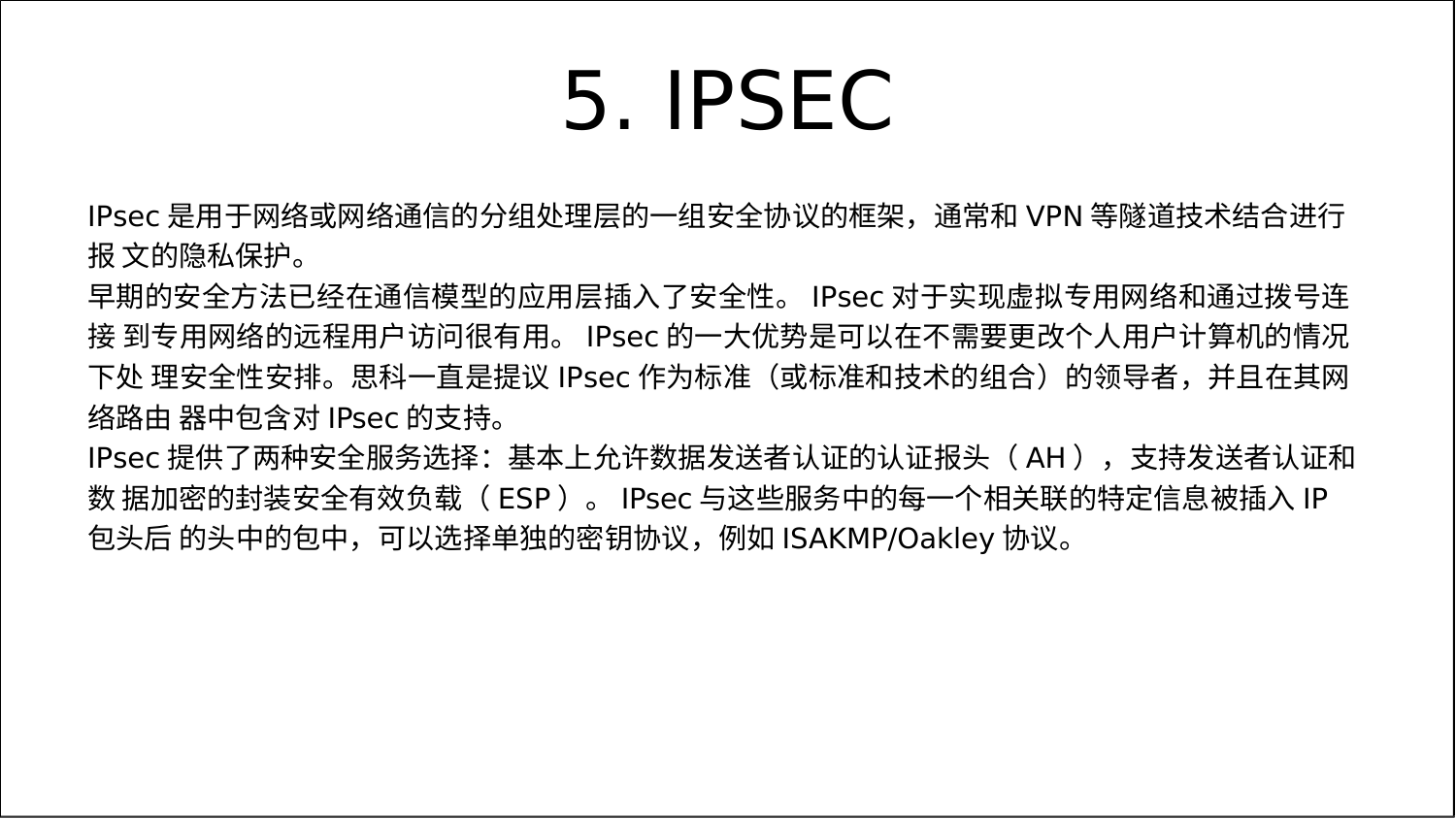

# 5. IPSEC
IPsec是用于网络或网络通信的分组处理层的一组安全协议的框架，通常和VPN等隧道技术结合进行报 文的隐私保护。
早期的安全方法已经在通信模型的应用层插入了安全性。IPsec对于实现虚拟专用网络和通过拨号连接 到专用网络的远程用户访问很有用。IPsec的一大优势是可以在不需要更改个人用户计算机的情况下处 理安全性安排。思科一直是提议IPsec作为标准（或标准和技术的组合）的领导者，并且在其网络路由 器中包含对IPsec的支持。
IPsec提供了两种安全服务选择：基本上允许数据发送者认证的认证报头（AH），支持发送者认证和数 据加密的封装安全有效负载（ESP）。IPsec与这些服务中的每一个相关联的特定信息被插入IP包头后 的头中的包中，可以选择单独的密钥协议，例如ISAKMP/Oakley协议。